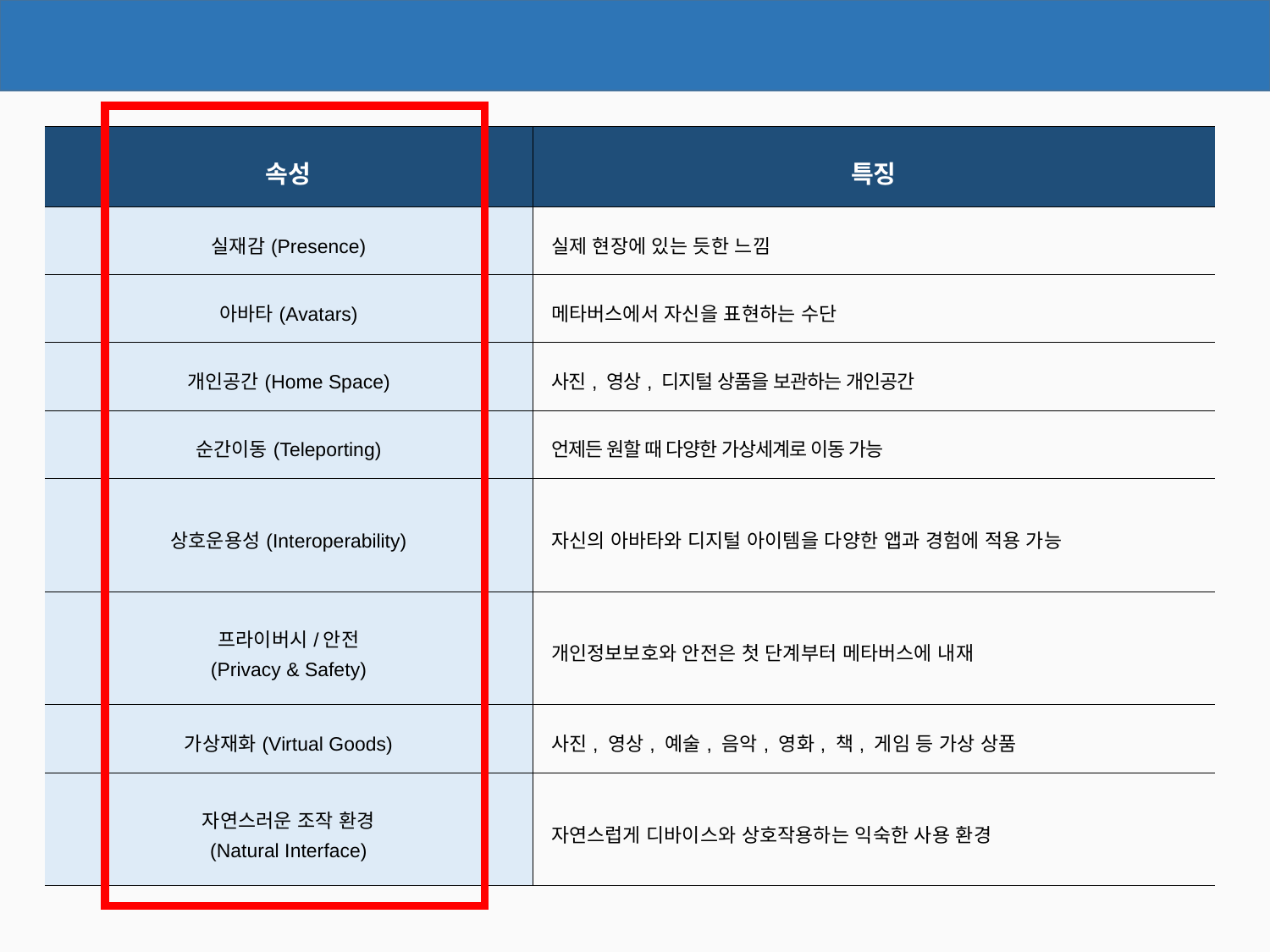

메타버스의 속성(Meta CEO, 마크 저커버그(Mark Zuckerberg)
| 속성 | 특징 |
| --- | --- |
| 실재감(Presence) | 실제 현장에 있는 듯한 느낌 |
| 아바타(Avatars) | 메타버스에서 자신을 표현하는 수단 |
| 개인공간(Home Space) | 사진, 영상, 디지털 상품을 보관하는 개인공간 |
| 순간이동(Teleporting) | 언제든 원할 때 다양한 가상세계로 이동 가능 |
| 상호운용성(Interoperability) | 자신의 아바타와 디지털 아이템을 다양한 앱과 경험에 적용 가능 |
| 프라이버시/안전 (Privacy & Safety) | 개인정보보호와 안전은 첫 단계부터 메타버스에 내재 |
| 가상재화(Virtual Goods) | 사진, 영상, 예술, 음악, 영화, 책, 게임 등 가상 상품 |
| 자연스러운 조작 환경 (Natural Interface) | 자연스럽게 디바이스와 상호작용하는 익숙한 사용 환경 |